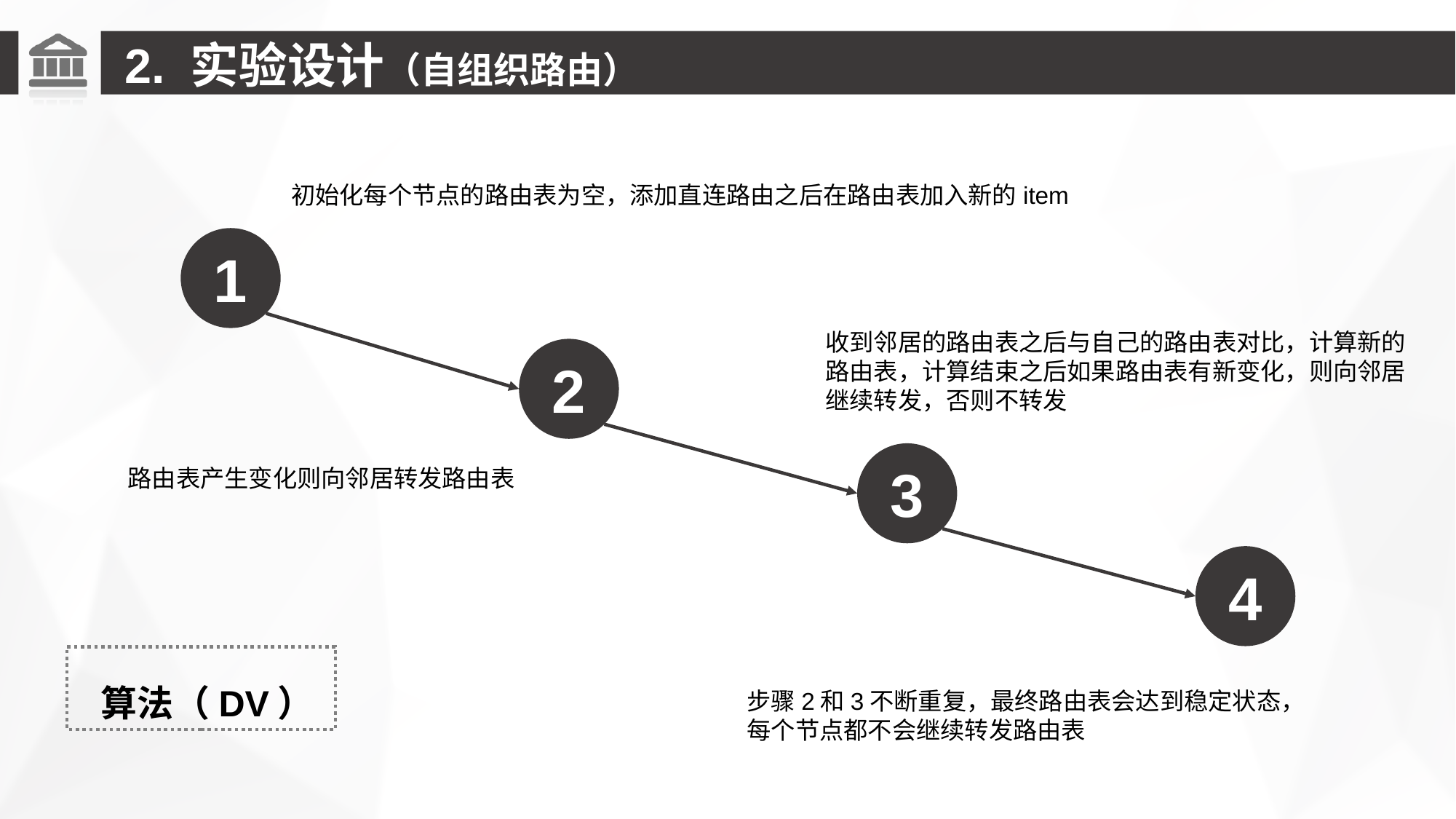

2. 实验设计（自组织路由）
初始化每个节点的路由表为空，添加直连路由之后在路由表加入新的item
1
收到邻居的路由表之后与自己的路由表对比，计算新的路由表，计算结束之后如果路由表有新变化，则向邻居继续转发，否则不转发
2
3
路由表产生变化则向邻居转发路由表
4
算法（DV）

步骤2和3不断重复，最终路由表会达到稳定状态，每个节点都不会继续转发路由表